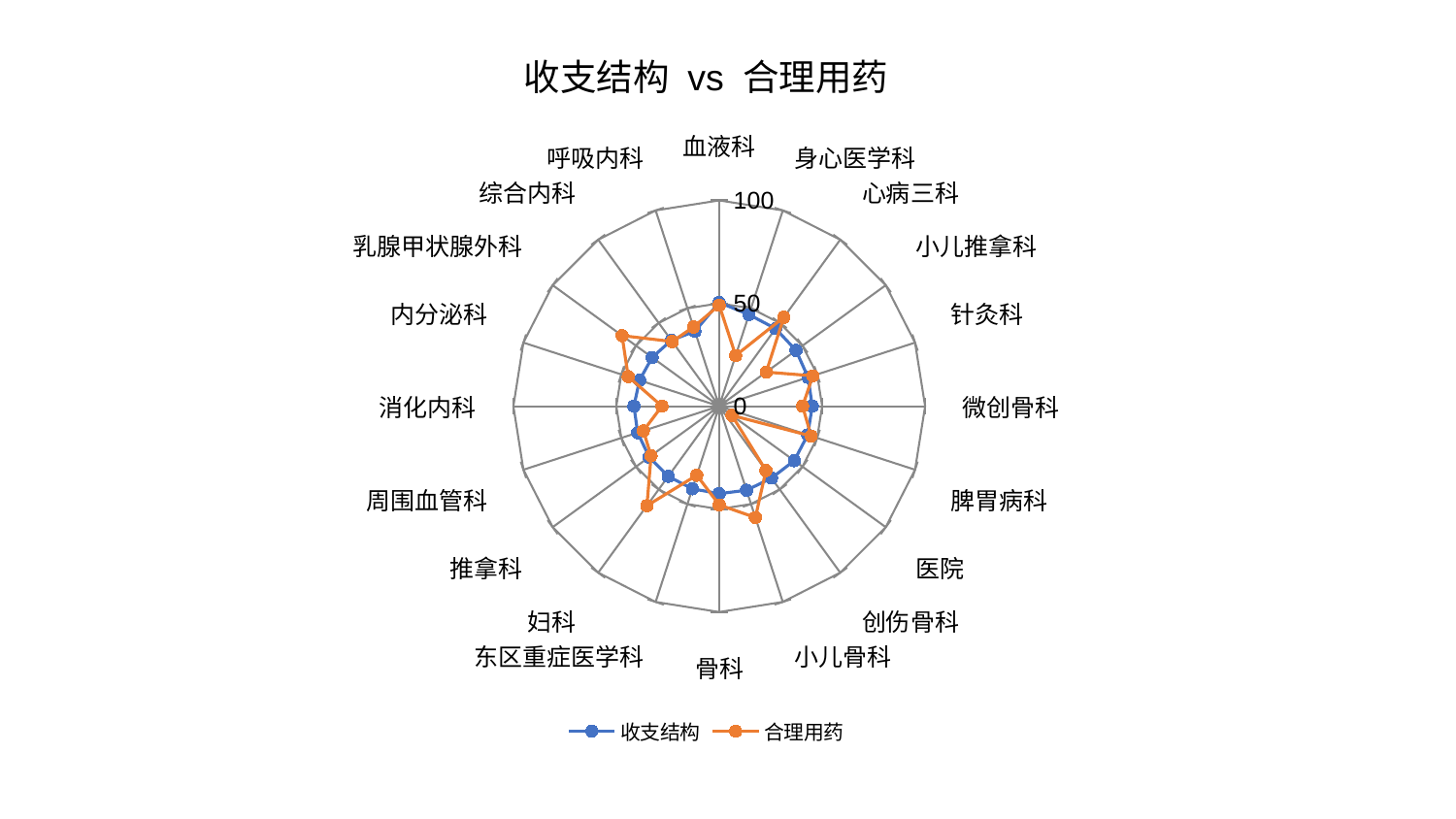

### Chart: 收支结构 vs 合理用药

| Category | 收支结构 | 合理用药 |
|---|---|---|
| 血液科 | 50.40640377698708 | 49.07102423049366 |
| 身心医学科 | 46.794726571882286 | 25.885008267689248 |
| 心病三科 | 46.59912052013787 | 53.37637125869675 |
| 小儿推拿科 | 46.112576362671405 | 28.223139675701454 |
| 针灸科 | 45.38634833366015 | 47.82251015627112 |
| 微创骨科 | 45.20654179706802 | 40.500982524002076 |
| 脾胃病科 | 45.1737710253505 | 46.967274007779515 |
| 医院 | 45.05810875232962 | 7.64947604203341 |
| 创伤骨科 | 43.200262174380754 | 38.628381141434694 |
| 小儿骨科 | 42.96409255069103 | 56.890563495950666 |
| 骨科 | 42.50840427736719 | 47.94116426157983 |
| 东区重症医学科 | 42.21841984392674 | 35.28189165636225 |
| 妇科 | 42.169610747392646 | 59.74755011932353 |
| 推拿科 | 42.08375716164467 | 40.93508003845468 |
| 周围血管科 | 41.67776505578629 | 38.78241839655294 |
| 消化内科 | 41.447766135766386 | 27.8430267256013 |
| 内分泌科 | 40.72086731787004 | 46.503616732911624 |
| 乳腺甲状腺外科 | 40.3060751797566 | 58.33867618728992 |
| 综合内科 | 39.58348226784989 | 38.83955592381093 |
| 呼吸内科 | 38.2671835564064 | 40.46932951426079 |
72